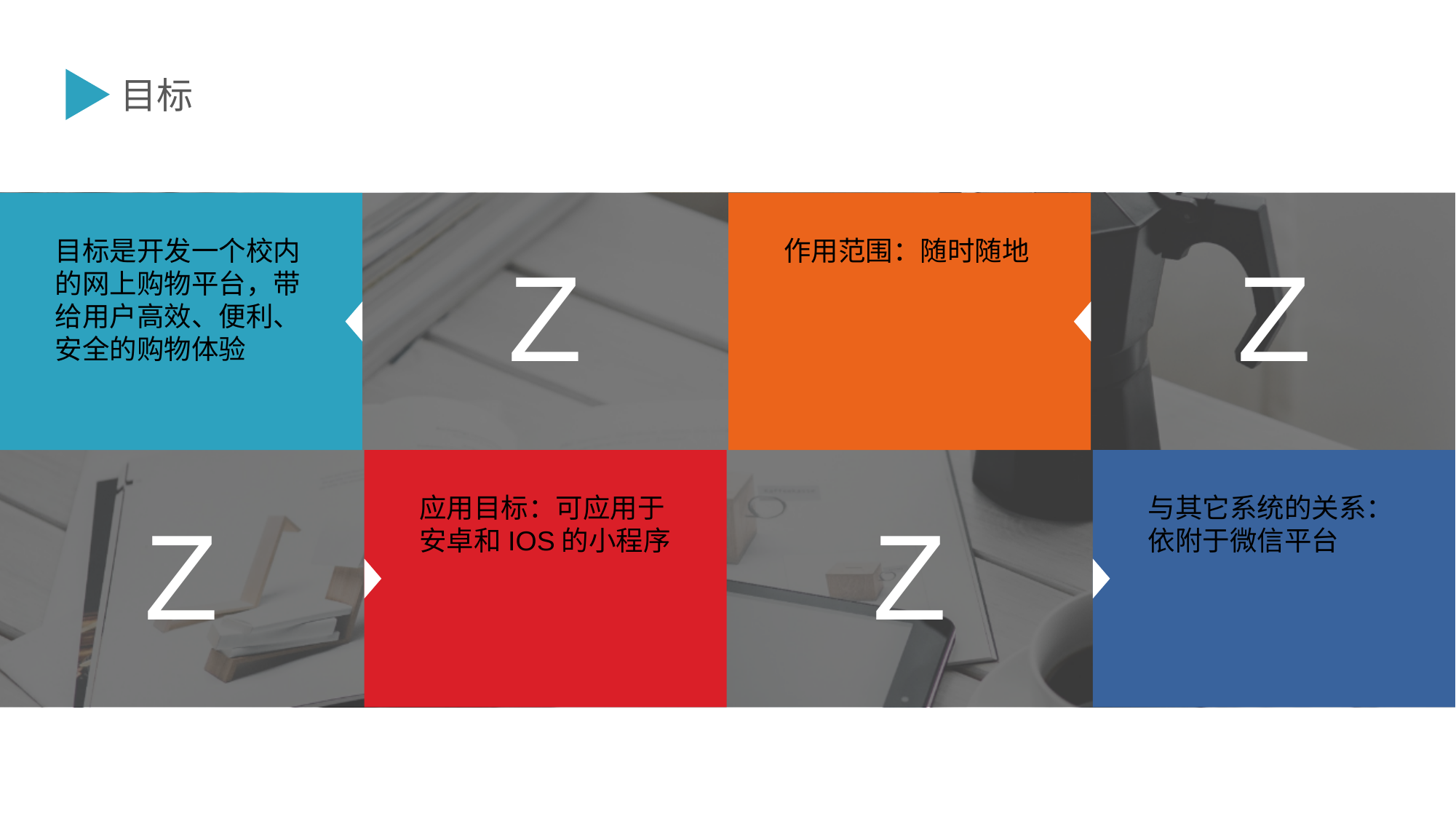

目标

目标是开发一个校内的网上购物平台，带给用户高效、便利、安全的购物体验
作用范围：随时随地
Z
Z

应用目标：可应用于安卓和IOS的小程序
与其它系统的关系：依附于微信平台
Z
Z